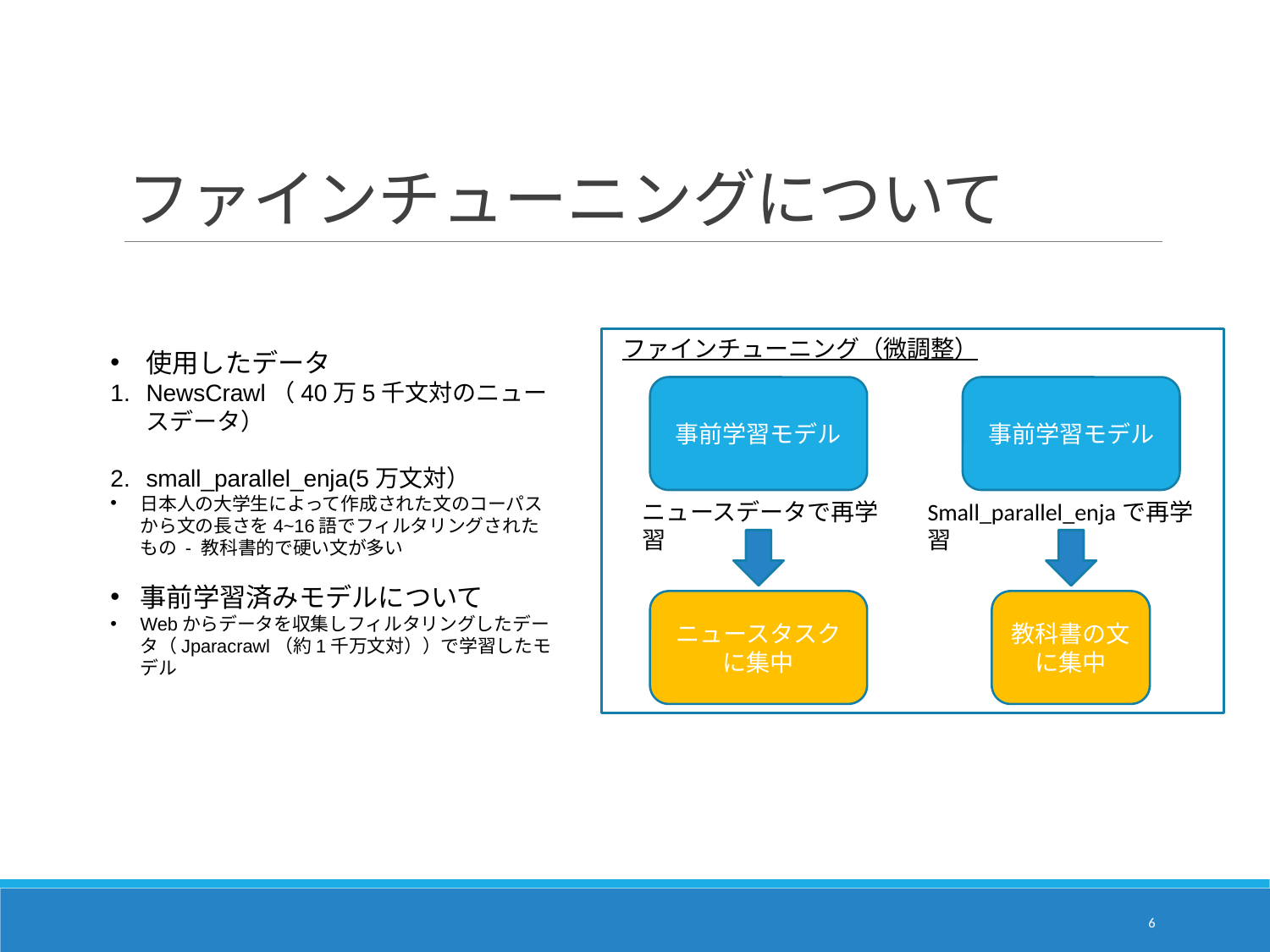

# ファインチューニングについて

ファインチューニング（微調整）
使用したデータ
NewsCrawl（40万5千文対のニュースデータ）

small_parallel_enja(5万文対）
日本人の大学生によって作成された文のコーパスから文の長さを4~16語でフィルタリングされたもの - 教科書的で硬い文が多い

事前学習済みモデルについて
Webからデータを収集しフィルタリングしたデータ（Jparacrawl（約1千万文対））で学習したモデル
事前学習モデル
事前学習モデル
ニュースデータで再学習
Small_parallel_enjaで再学習

ニュースタスクに集中
教科書の文に集中
6